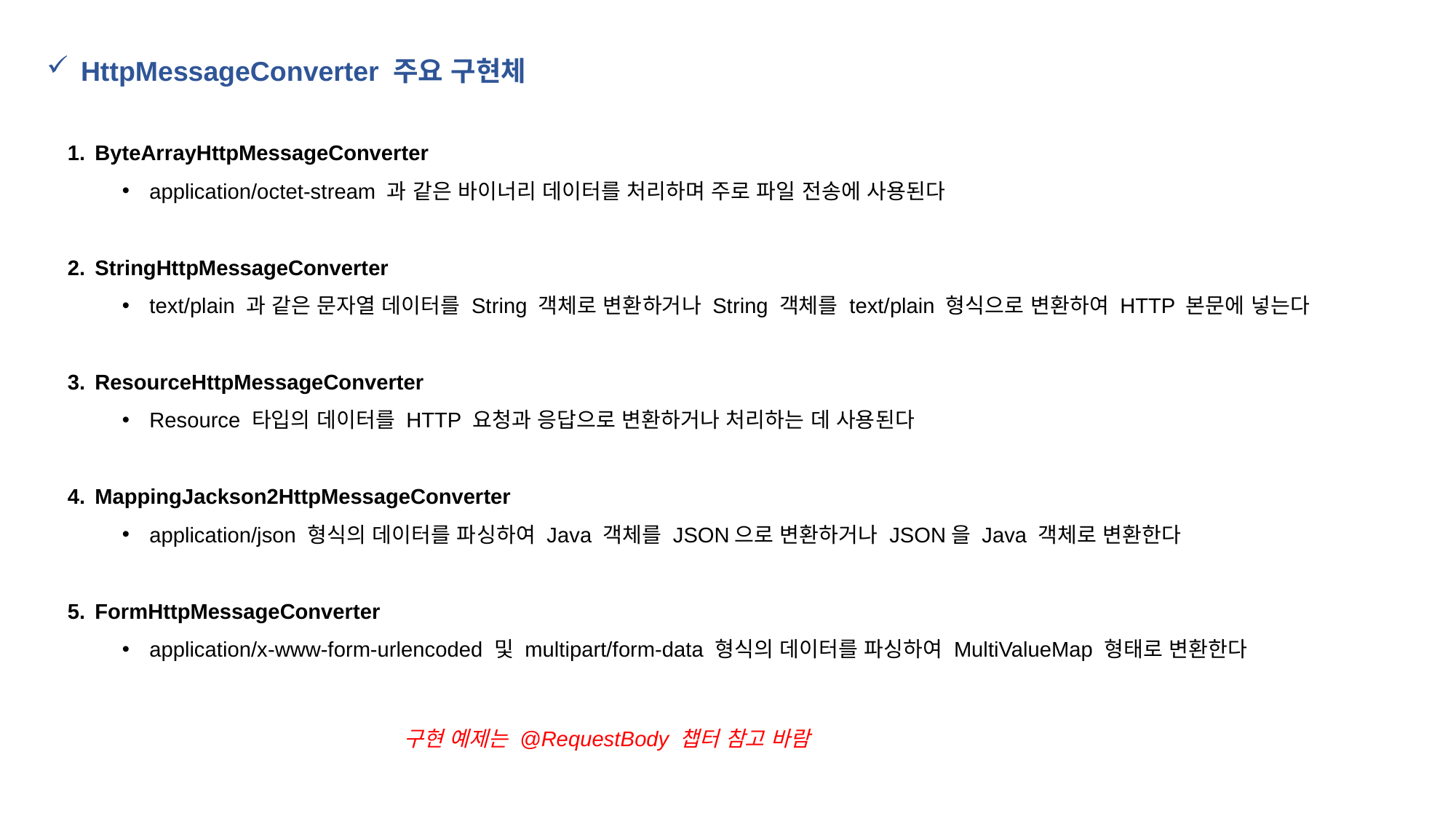

HttpMessageConverter 주요 구현체
ByteArrayHttpMessageConverter
application/octet-stream 과 같은 바이너리 데이터를 처리하며 주로 파일 전송에 사용된다

StringHttpMessageConverter
text/plain 과 같은 문자열 데이터를 String 객체로 변환하거나 String 객체를 text/plain 형식으로 변환하여 HTTP 본문에 넣는다

ResourceHttpMessageConverter
Resource 타입의 데이터를 HTTP 요청과 응답으로 변환하거나 처리하는 데 사용된다

MappingJackson2HttpMessageConverter
application/json 형식의 데이터를 파싱하여 Java 객체를 JSON으로 변환하거나 JSON을 Java 객체로 변환한다

FormHttpMessageConverter
application/x-www-form-urlencoded 및 multipart/form-data 형식의 데이터를 파싱하여 MultiValueMap 형태로 변환한다
구현 예제는 @RequestBody 챕터 참고 바람